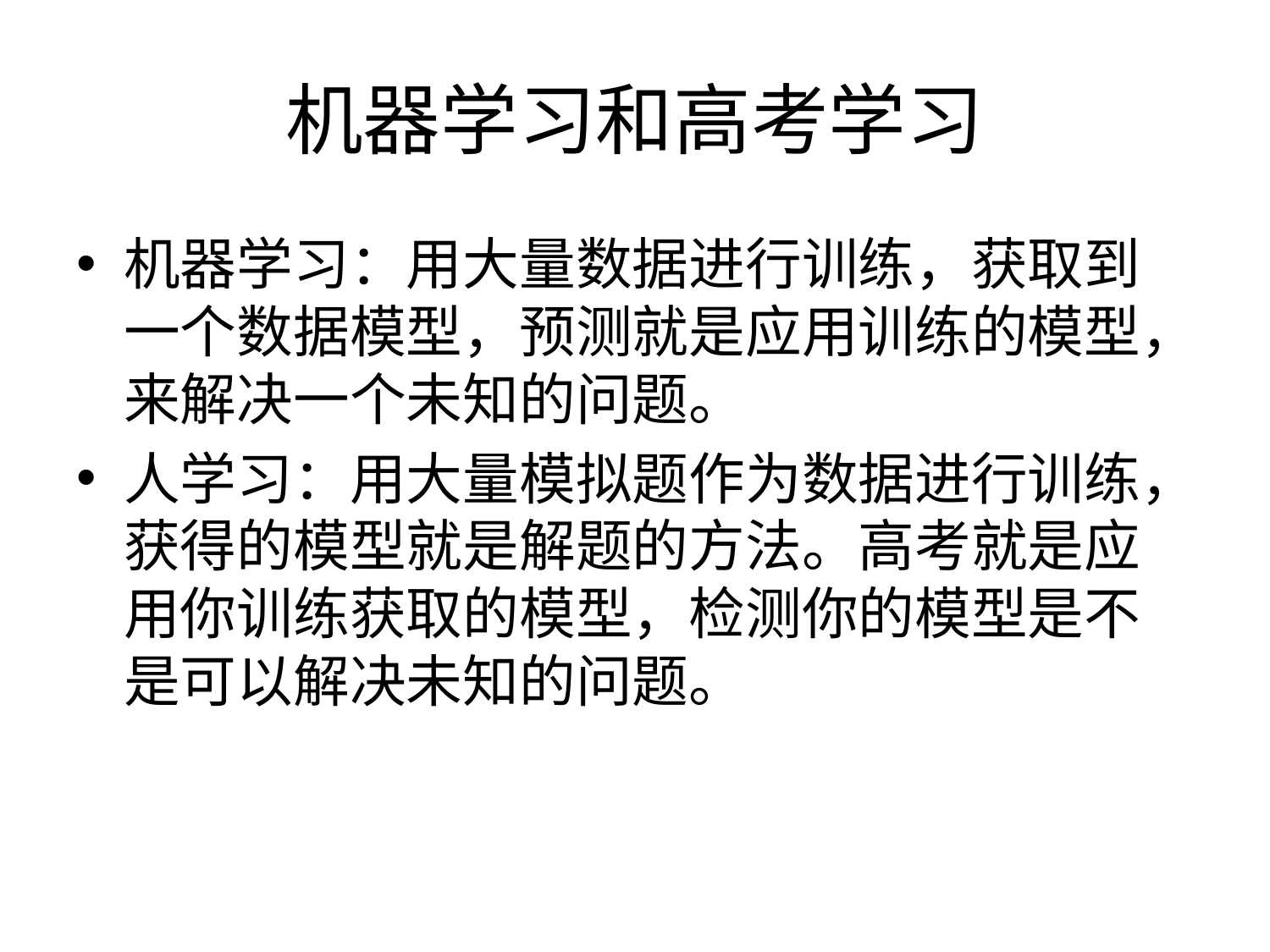

# 机器学习和高考学习
机器学习：用大量数据进行训练，获取到一个数据模型，预测就是应用训练的模型，来解决一个未知的问题。
人学习：用大量模拟题作为数据进行训练，获得的模型就是解题的方法。高考就是应用你训练获取的模型，检测你的模型是不是可以解决未知的问题。